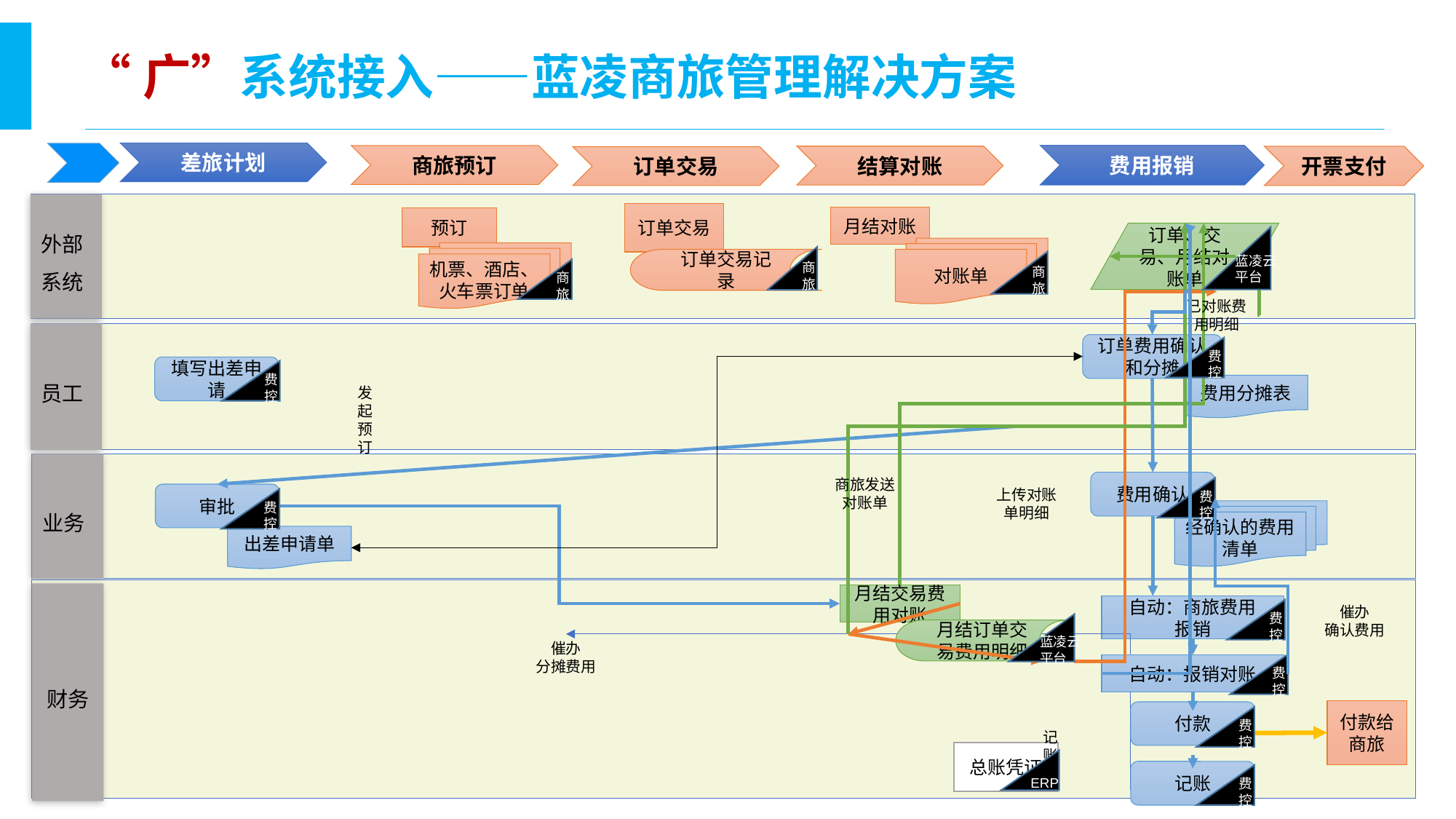

“广”系统接入——蓝凌商旅管理解决方案
差旅计划

费用报销
商旅预订
结算对账
开票支付
订单交易
外部系统

订单交易
月结对账
预订
订单、交易、月结对账单

对账单
机票、酒店、火车票订单
商旅
商旅
蓝凌云平台
订单交易记录
商旅
已对账费用明细
员工

费控
订单费用确认和分摊
费控
填写出差申请
费用分摊表
发起预订

业务
商旅发送对账单
费控
费用确认
上传对账单明细
费控
审批
经确认的费用清单
出差申请单

财务
月结交易费用对账
费控
自动：商旅费用
报销
催办
确认费用

月结订单交易费用明细
蓝凌云平台
催办
分摊费用
费控
自动：报销对账
费控
付款给商旅
付款
记账
总账凭证

费控
记账
ERP